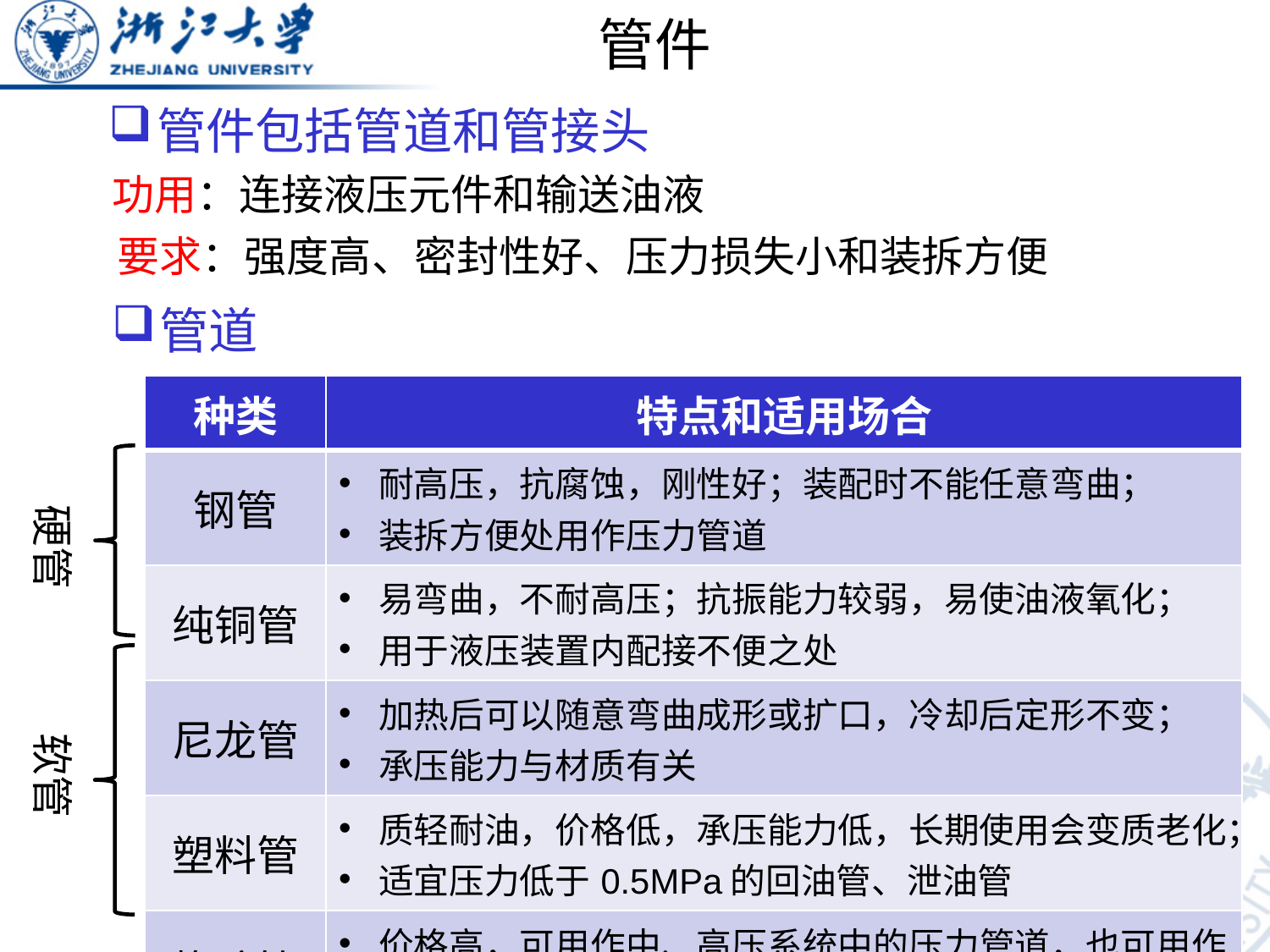

管件
管件包括管道和管接头
功用：连接液压元件和输送油液
要求：强度高、密封性好、压力损失小和装拆方便
管道
| 种类 | 特点和适用场合 |
| --- | --- |
| 钢管 | 耐高压，抗腐蚀，刚性好；装配时不能任意弯曲； 装拆方便处用作压力管道 |
| 纯铜管 | 易弯曲，不耐高压；抗振能力较弱，易使油液氧化； 用于液压装置内配接不便之处 |
| 尼龙管 | 加热后可以随意弯曲成形或扩口，冷却后定形不变； 承压能力与材质有关 |
| 塑料管 | 质轻耐油，价格低，承压能力低，长期使用会变质老化； 适宜压力低于0.5MPa的回油管、泄油管 |
| 橡胶管 | 价格高，可用作中、高压系统中的压力管道，也可用作回油管道 |

硬管

软管